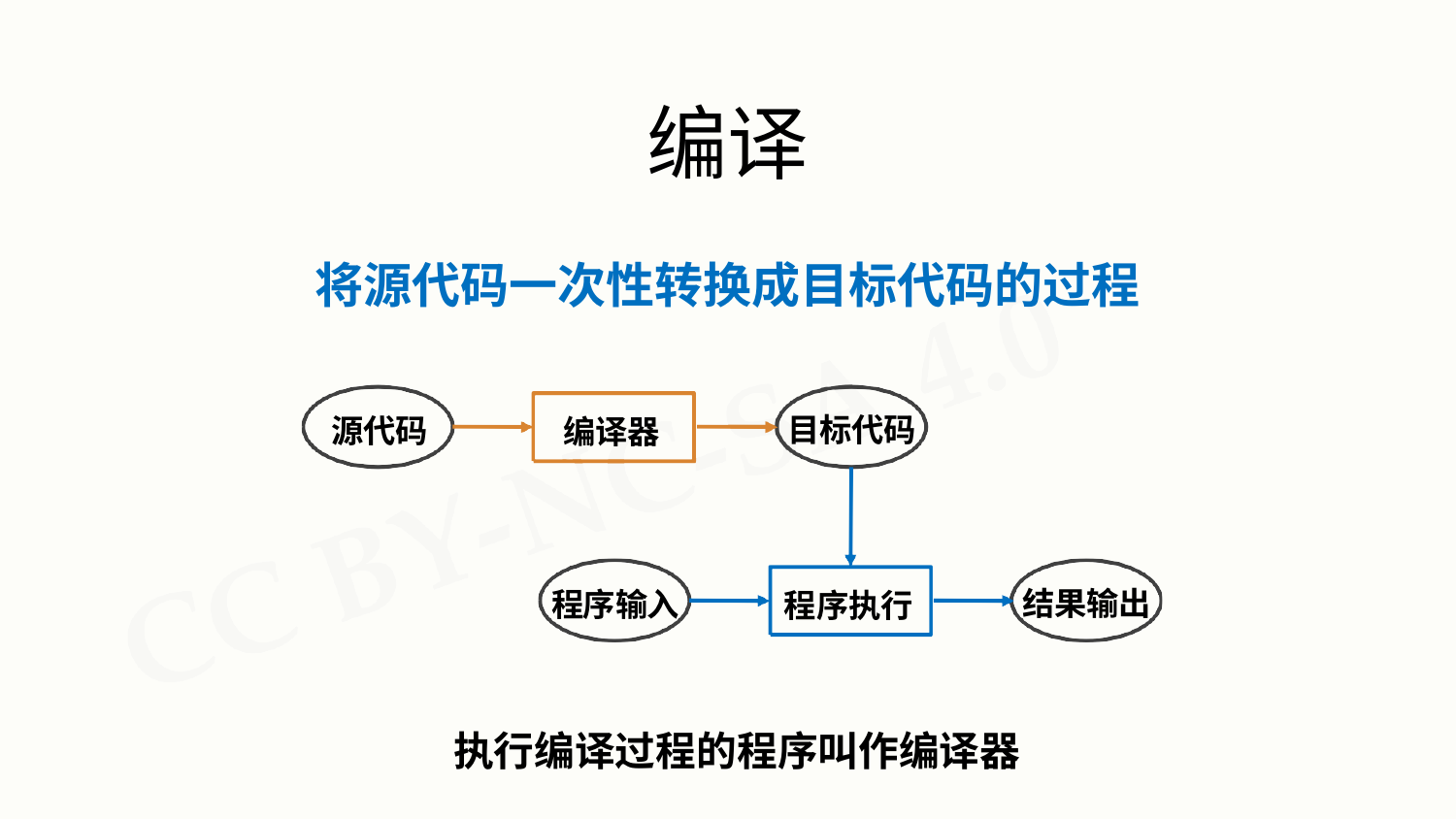

编译
# 将源代码一次性转换成目标代码的过程

目标代码
源代码
编译器

结果输出
程序输入
程序执行
执行编译过程的程序叫作编译器